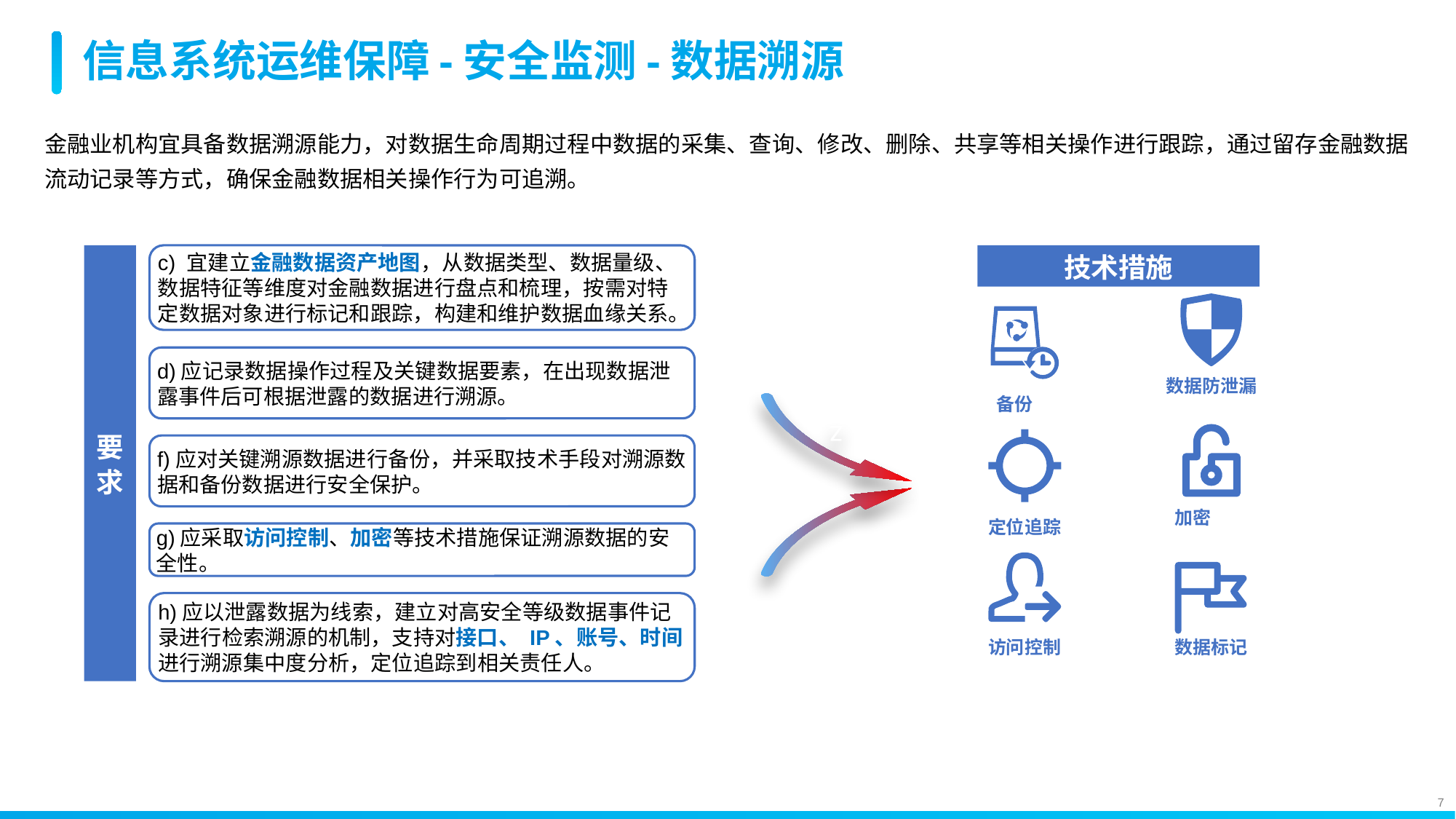

# 信息系统运维保障-安全监测-数据溯源
金融业机构宜具备数据溯源能力，对数据生命周期过程中数据的采集、查询、修改、删除、共享等相关操作进行跟踪，通过留存金融数据流动记录等方式，确保金融数据相关操作行为可追溯。
要求
c) 宜建立金融数据资产地图，从数据类型、数据量级、数据特征等维度对金融数据进行盘点和梳理，按需对特定数据对象进行标记和跟踪，构建和维护数据血缘关系。
技术措施

d)应记录数据操作过程及关键数据要素，在出现数据泄露事件后可根据泄露的数据进行溯源。
数据防泄漏
备份
z

f)应对关键溯源数据进行备份，并采取技术手段对溯源数据和备份数据进行安全保护。
加密
定位追踪
g)应采取访问控制、加密等技术措施保证溯源数据的安全性。

h)应以泄露数据为线索，建立对高安全等级数据事件记录进行检索溯源的机制，支持对接口、 IP、账号、时间进行溯源集中度分析，定位追踪到相关责任人。
访问控制
数据标记